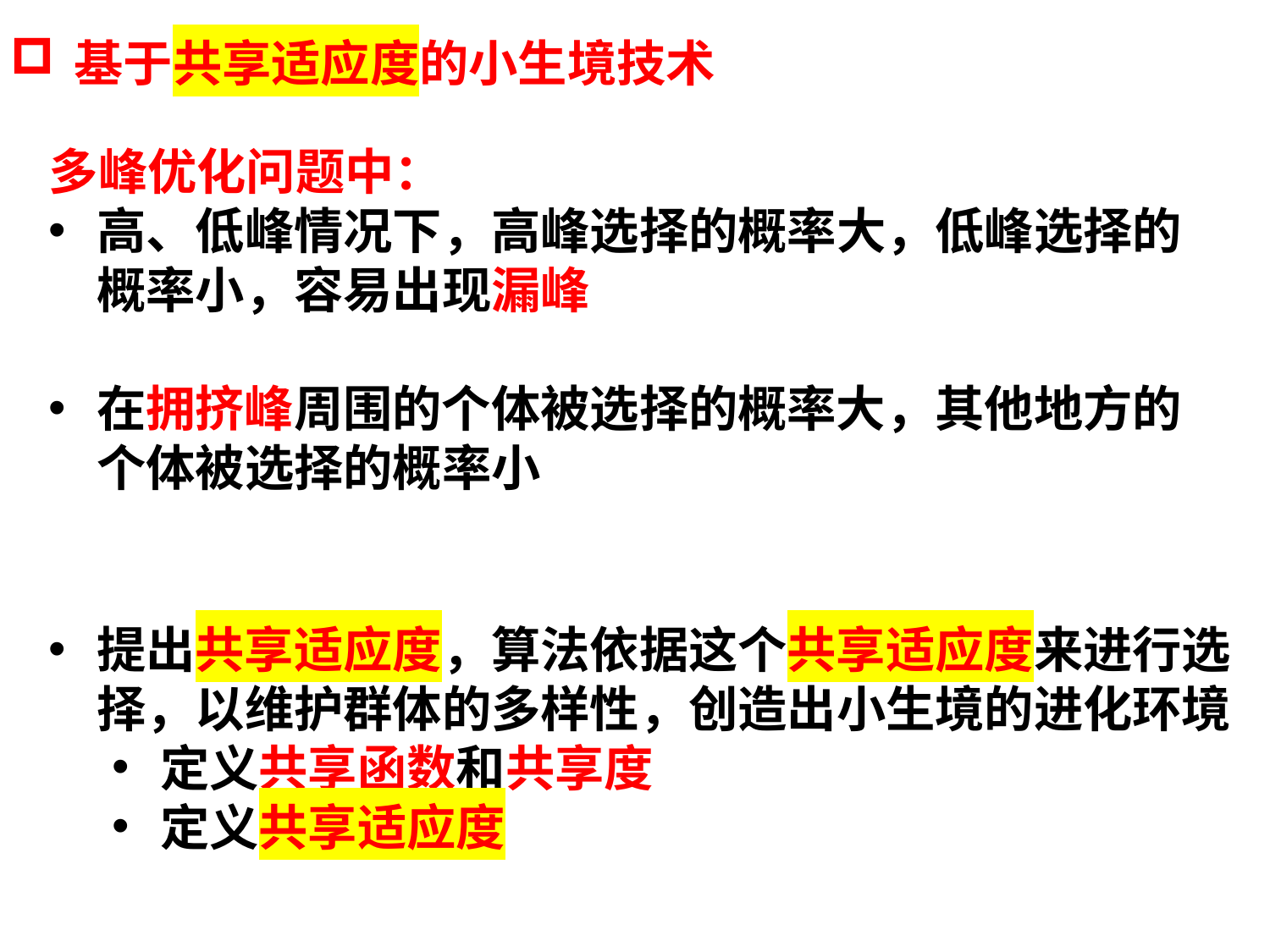

基于共享适应度的小生境技术
多峰优化问题中：
高、低峰情况下，高峰选择的概率大，低峰选择的概率小，容易出现漏峰

在拥挤峰周围的个体被选择的概率大，其他地方的个体被选择的概率小
提出共享适应度，算法依据这个共享适应度来进行选择，以维护群体的多样性，创造出小生境的进化环境
定义共享函数和共享度
定义共享适应度